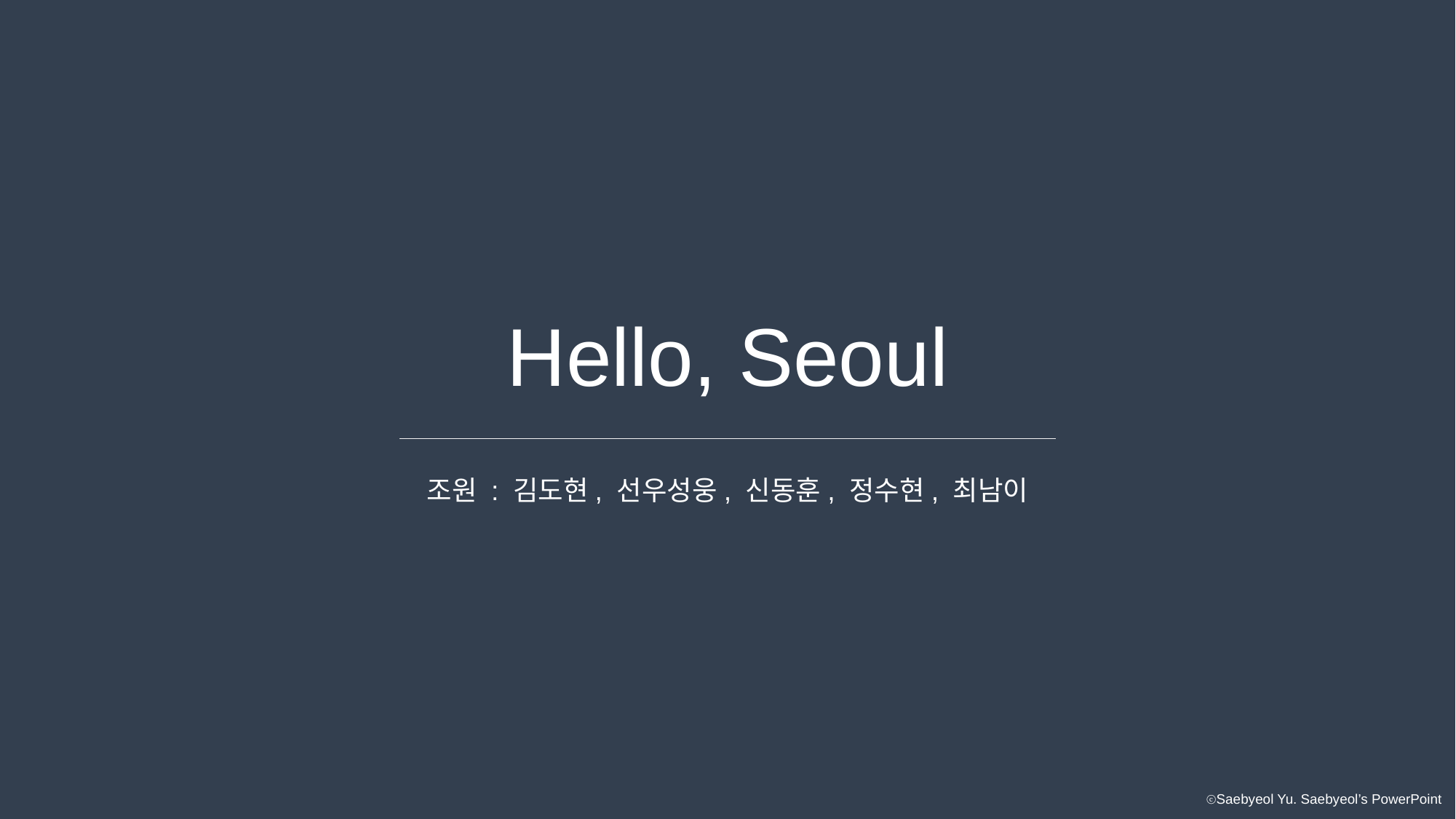

Hello, Seoul
조원 : 김도현, 선우성웅, 신동훈, 정수현, 최남이